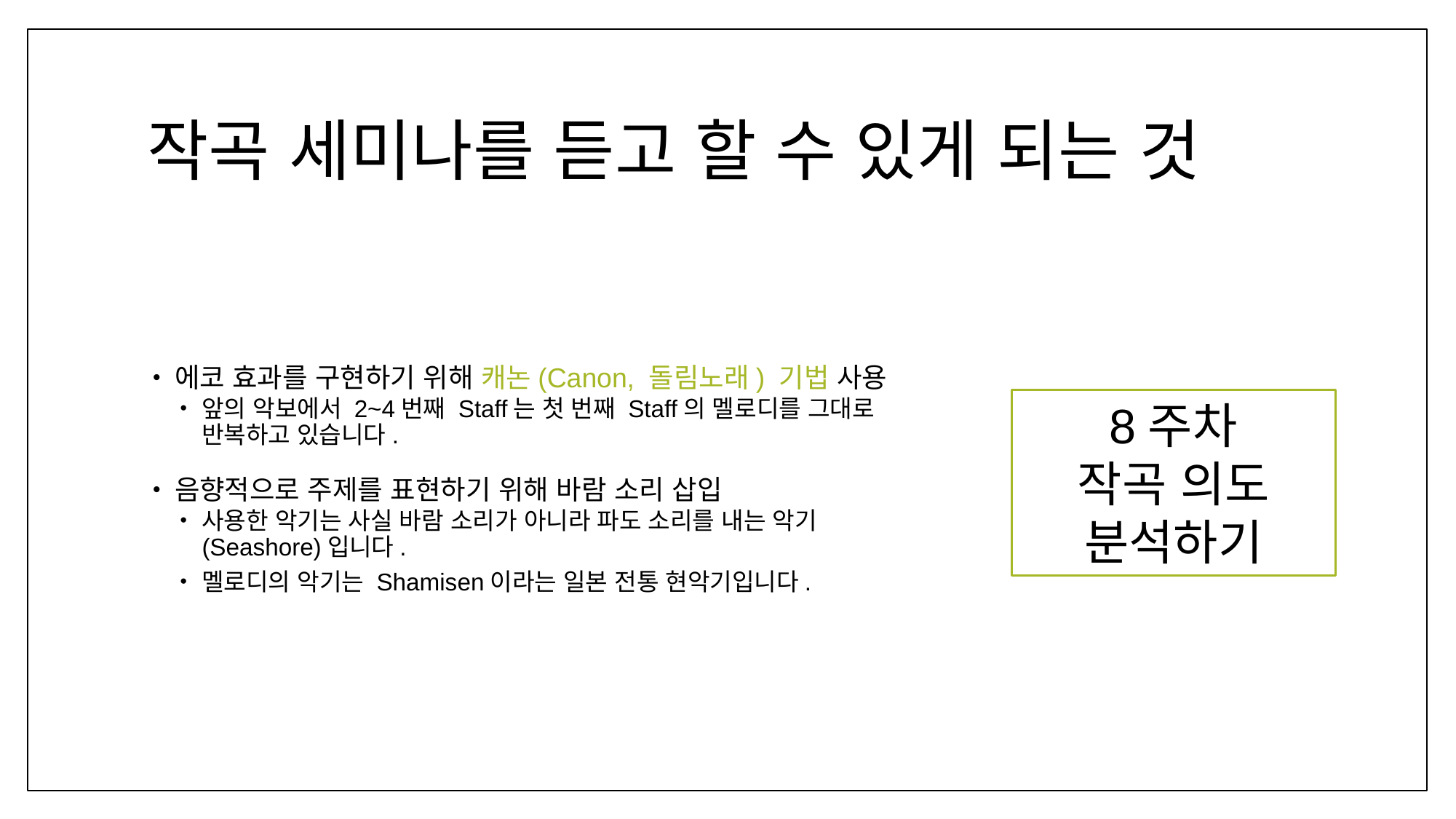

# 작곡 세미나를 듣고 할 수 있게 되는 것
에코 효과를 구현하기 위해 캐논(Canon, 돌림노래) 기법 사용
앞의 악보에서 2~4번째 Staff는 첫 번째 Staff의 멜로디를 그대로 반복하고 있습니다.
음향적으로 주제를 표현하기 위해 바람 소리 삽입
사용한 악기는 사실 바람 소리가 아니라 파도 소리를 내는 악기(Seashore)입니다.
멜로디의 악기는 Shamisen이라는 일본 전통 현악기입니다.

8주차
작곡 의도 분석하기